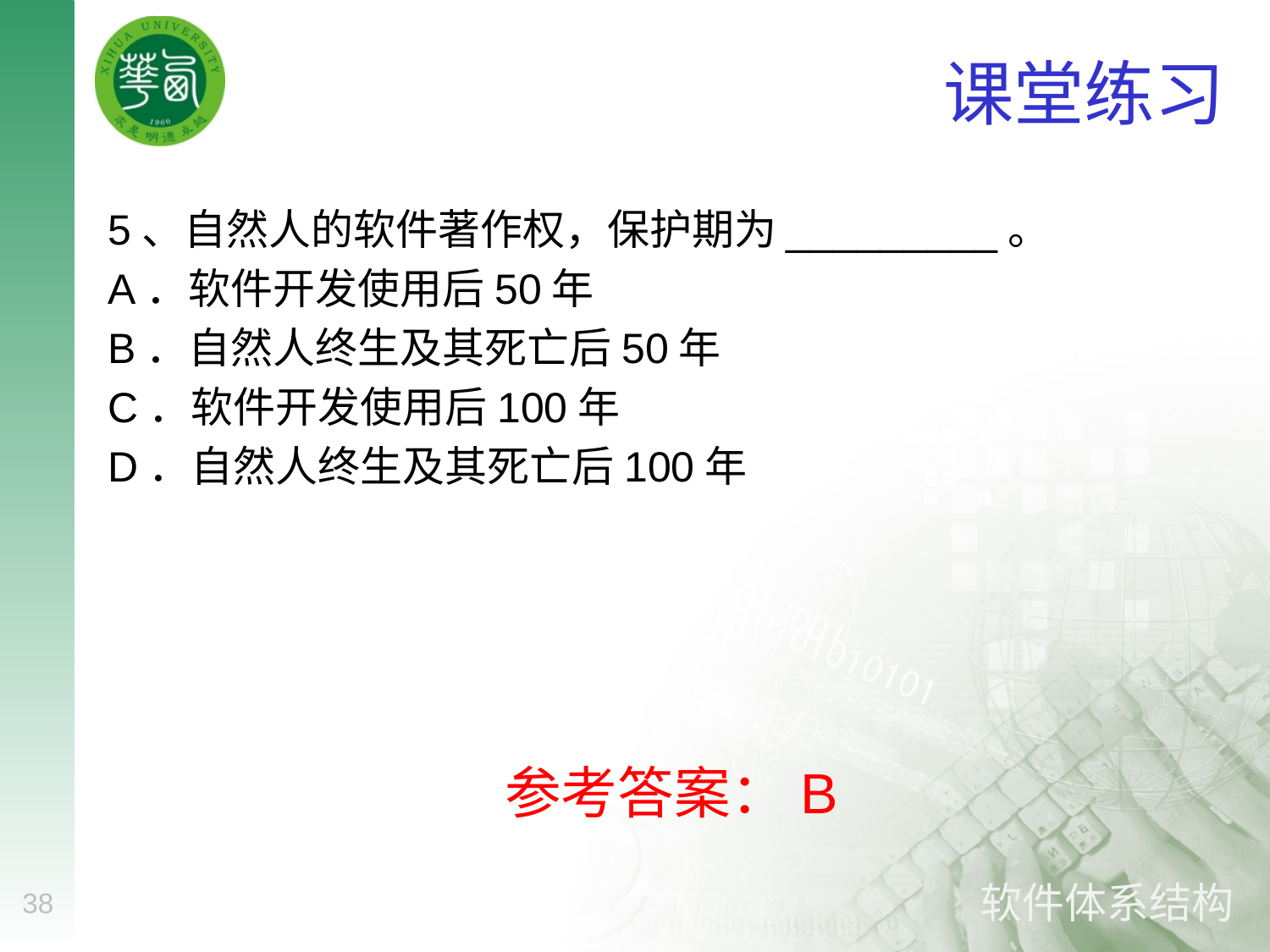

# 课堂练习
5、自然人的软件著作权，保护期为_________。
A．软件开发使用后50年
B．自然人终生及其死亡后50年
C．软件开发使用后100年
D．自然人终生及其死亡后100年
参考答案：B
38